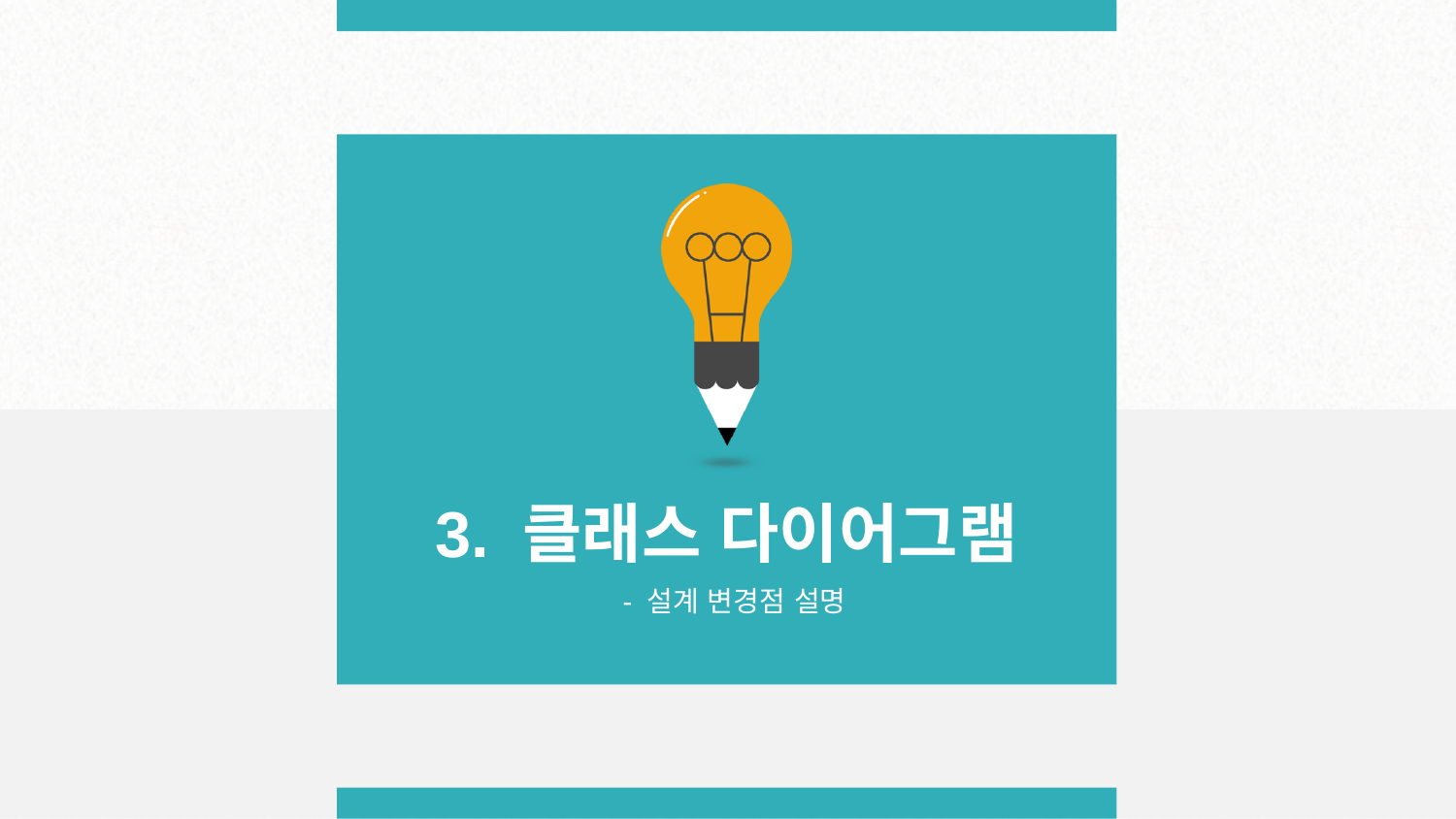

3. 클래스 다이어그램
  - 설계 변경점 설명